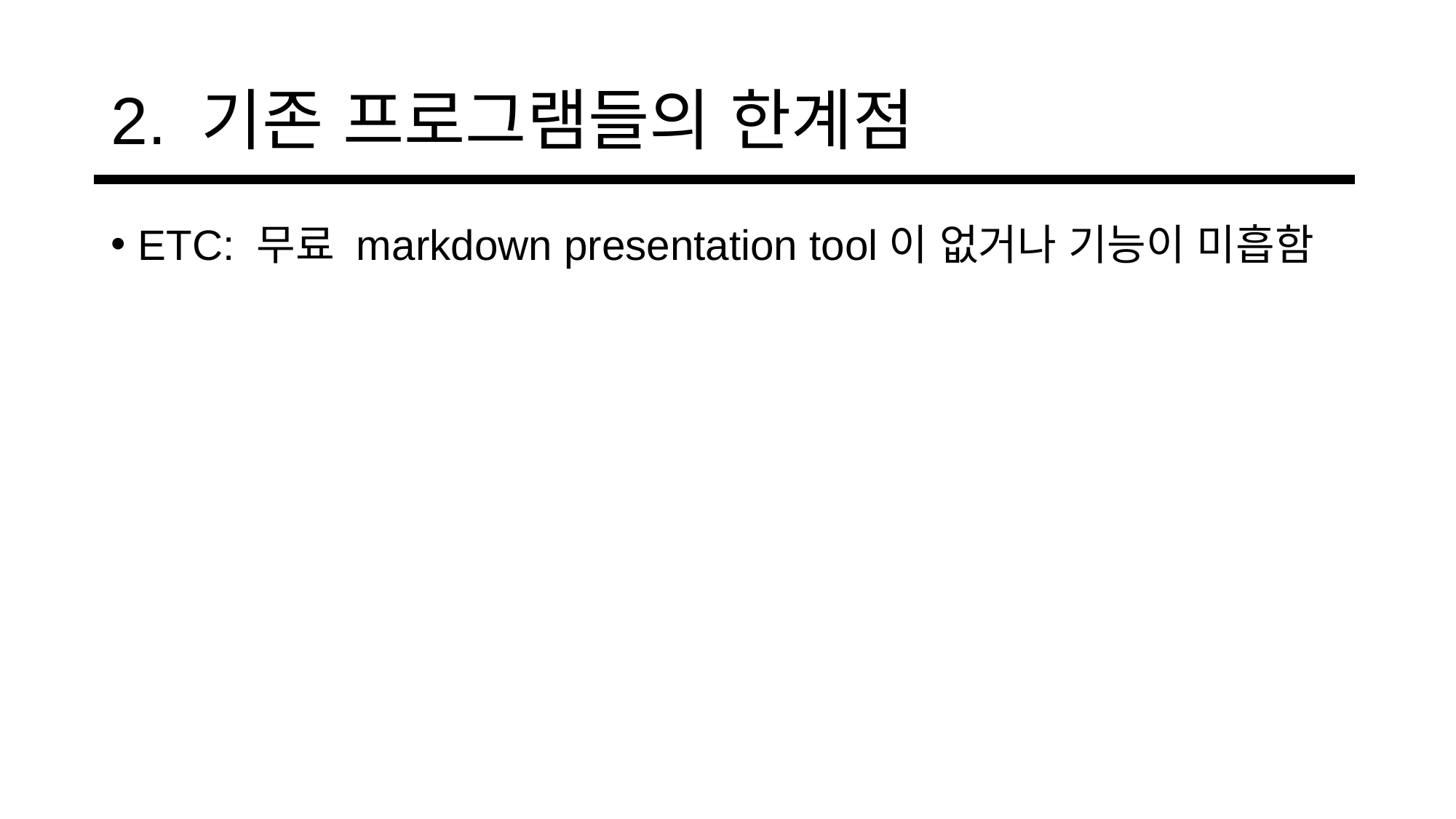

# 2. 기존 프로그램들의 한계점
ETC: 무료 markdown presentation tool이 없거나 기능이 미흡함